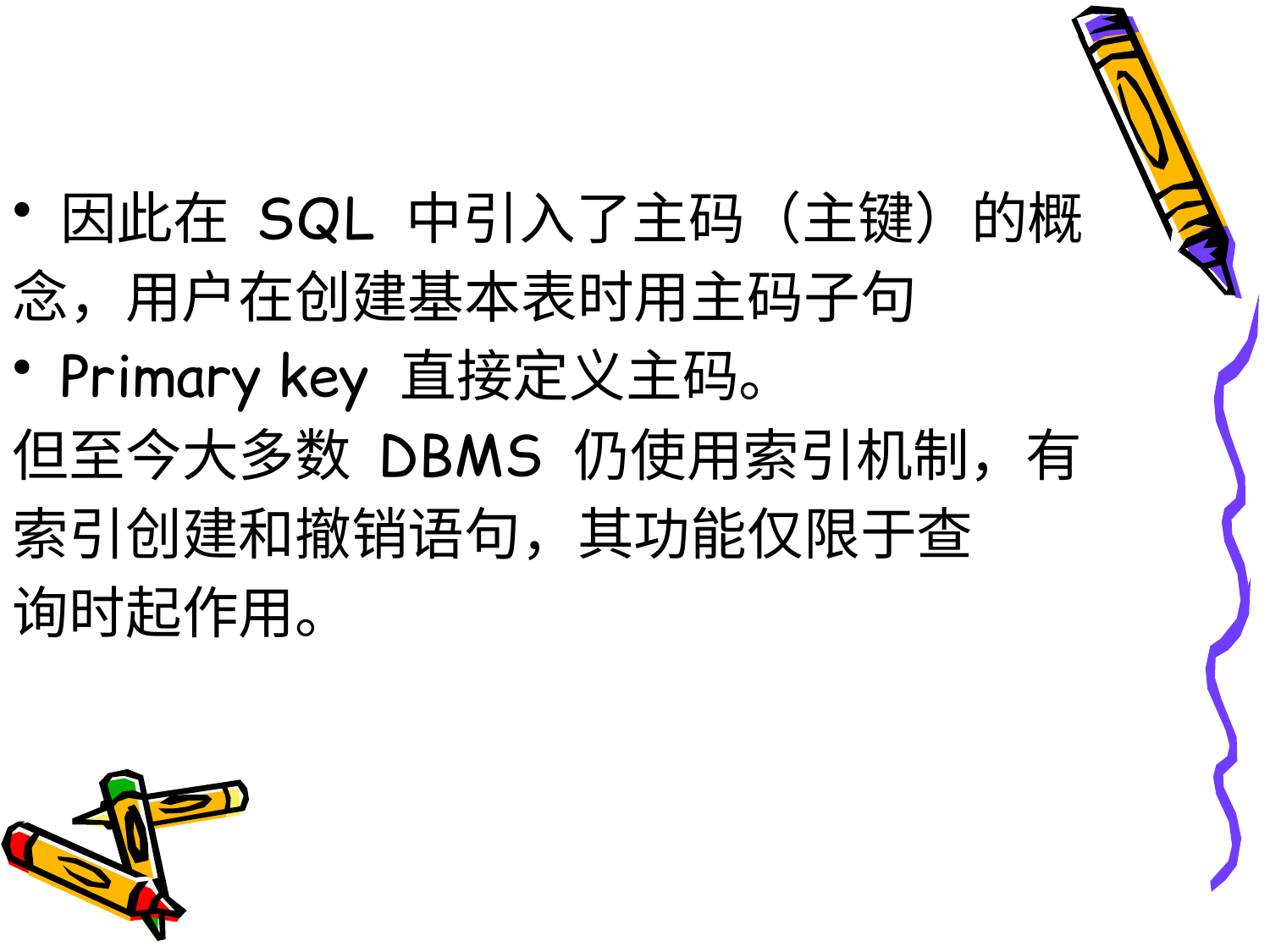

#
因此在 SQL 中引入了主码（主键）的概
念，用户在创建基本表时用主码子句
Primary key 直接定义主码。
但至今大多数 DBMS 仍使用索引机制，有
索引创建和撤销语句，其功能仅限于查
询时起作用。